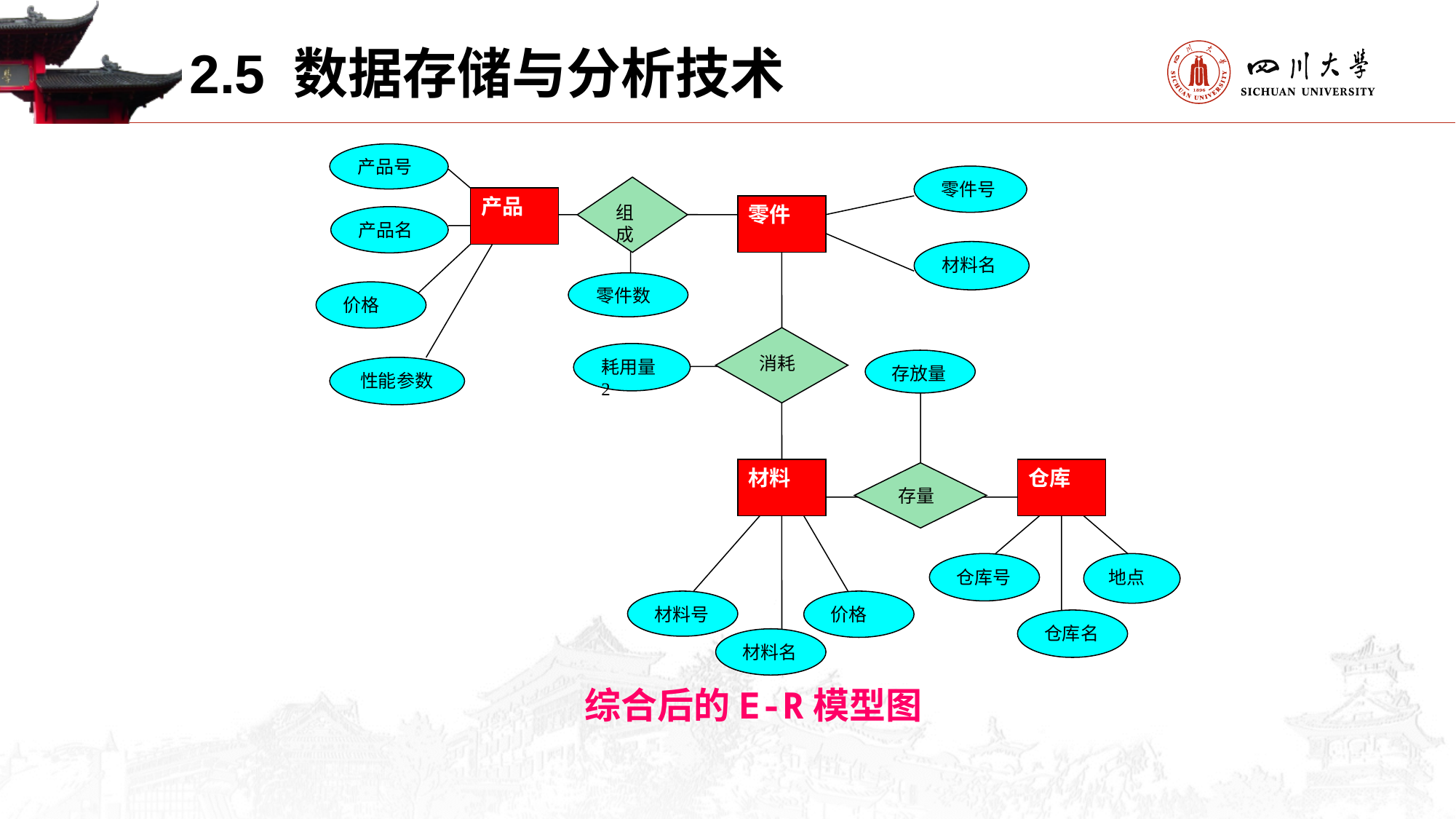

2.5 数据存储与分析技术

产品号
零件号

组成
产品
零件

产品名

材料名

零件数
价格
消耗
耗用量2
存放量
性能参数

材料
仓库
存量

仓库号
地点
材料号
价格
仓库名
材料名
综合后的E-R模型图